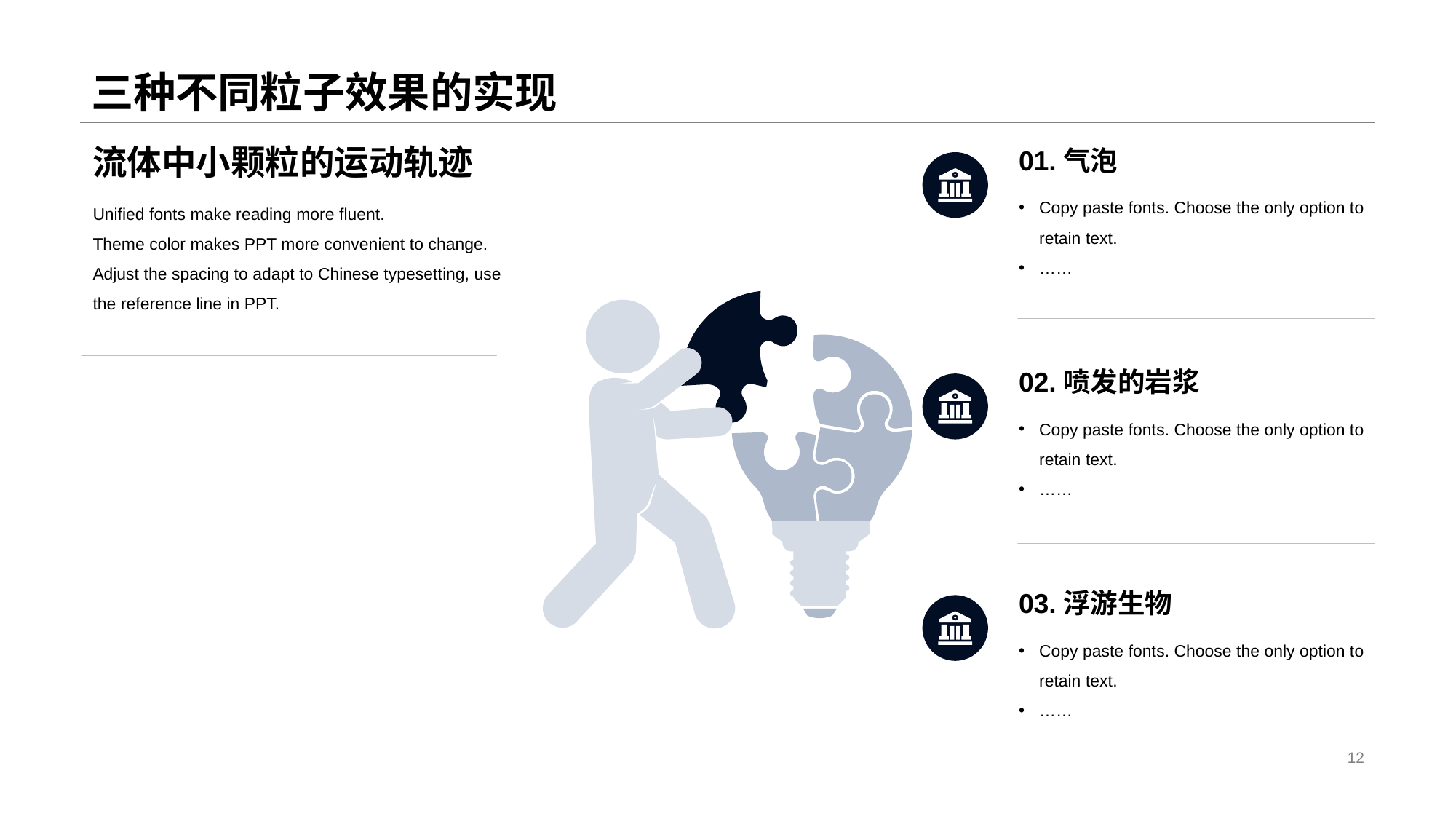

# 三种不同粒子效果的实现
流体中小颗粒的运动轨迹
Unified fonts make reading more fluent.
Theme color makes PPT more convenient to change.
Adjust the spacing to adapt to Chinese typesetting, use the reference line in PPT.
01.气泡

Copy paste fonts. Choose the only option to retain text.
……

02.喷发的岩浆

Copy paste fonts. Choose the only option to retain text.
……
03.浮游生物

Copy paste fonts. Choose the only option to retain text.
……
12